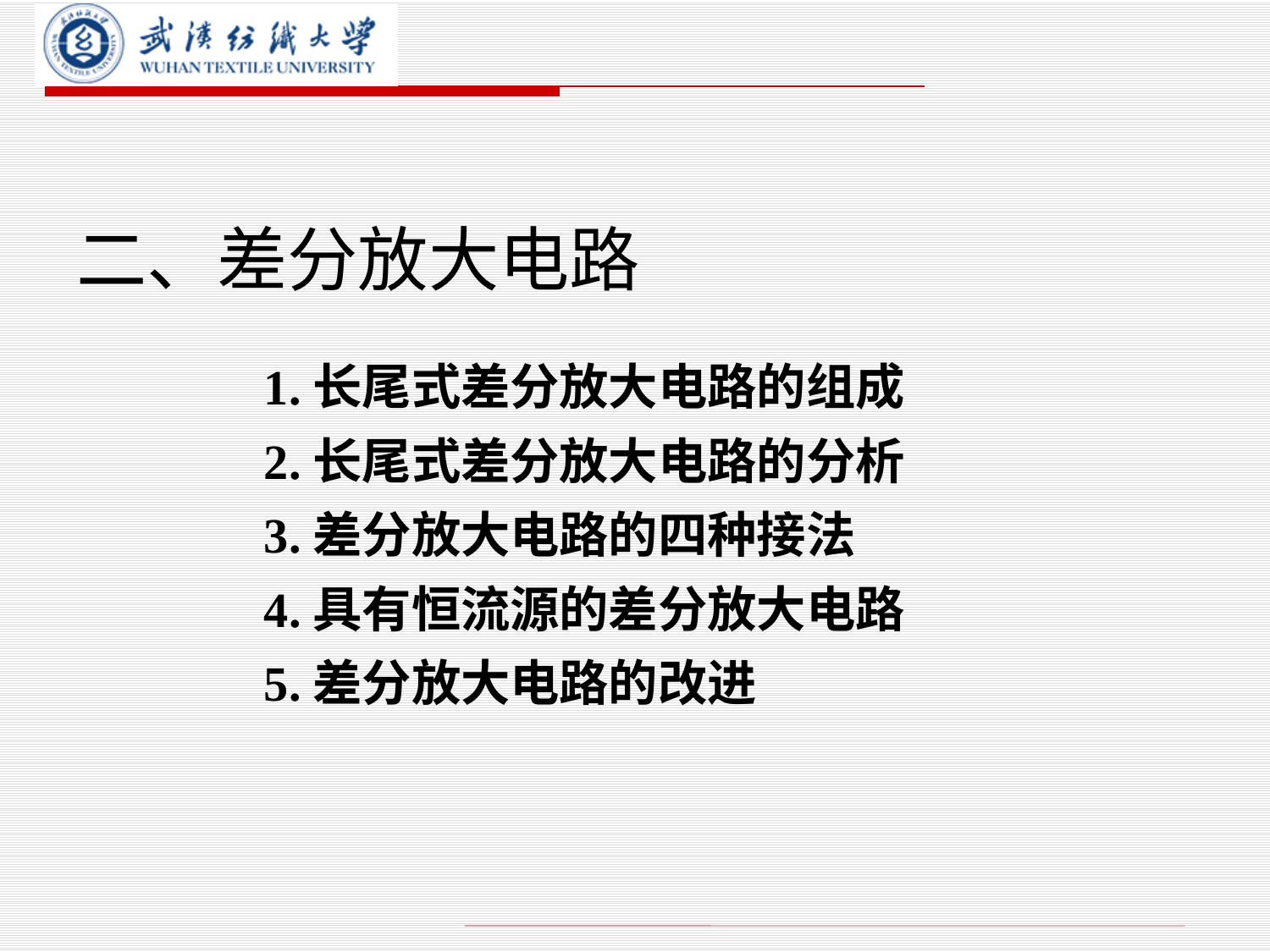

# 二、差分放大电路
1.长尾式差分放大电路的组成
2.长尾式差分放大电路的分析
3.差分放大电路的四种接法

4.具有恒流源的差分放大电路

5.差分放大电路的改进